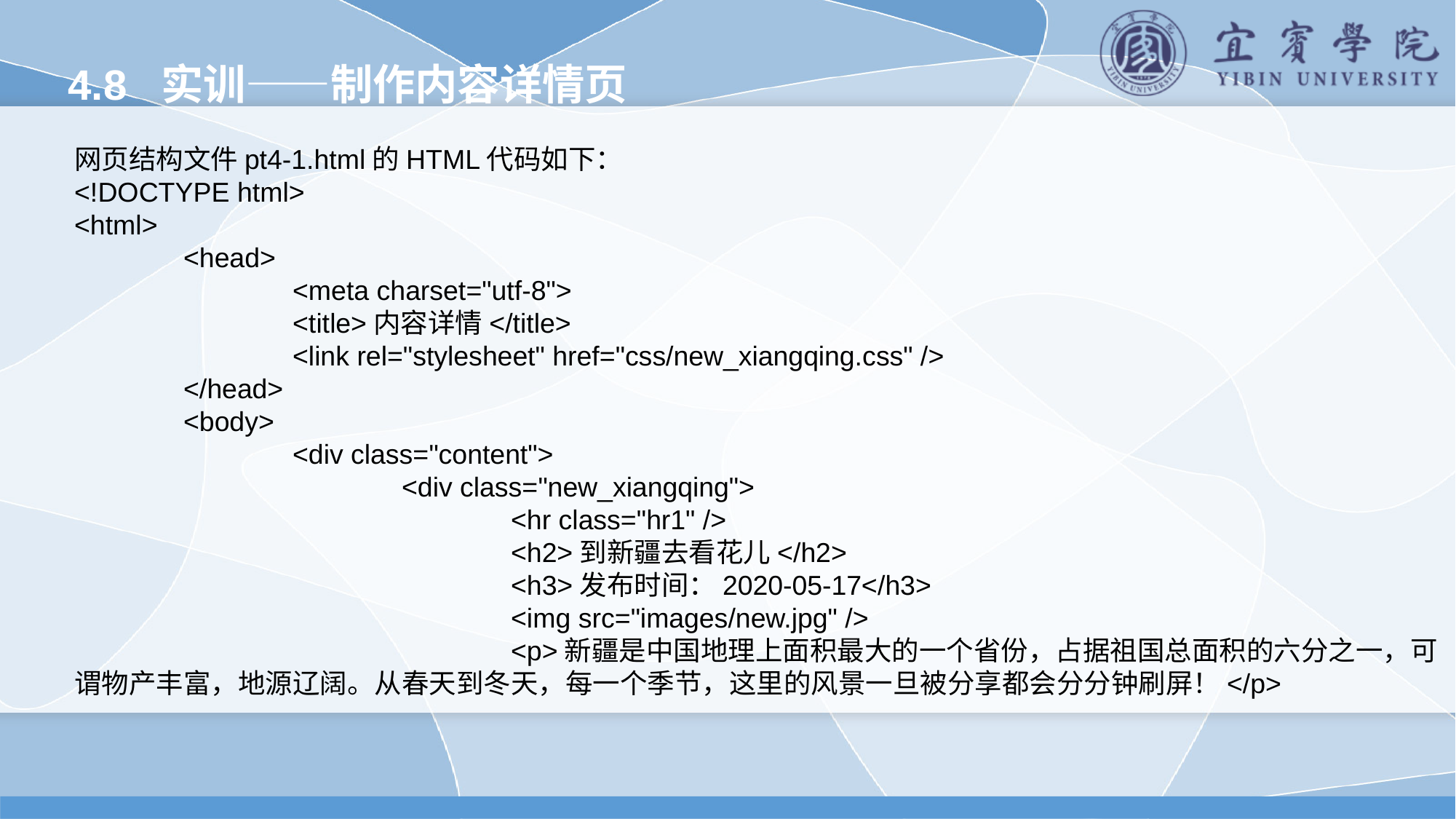

4.8  实训——制作内容详情页
网页结构文件pt4-1.html的HTML代码如下：
<!DOCTYPE html>
<html>
	<head>
		<meta charset="utf-8">
		<title>内容详情</title>
		<link rel="stylesheet" href="css/new_xiangqing.css" />
	</head>
	<body>
		<div class="content">
			<div class="new_xiangqing">
				<hr class="hr1" />
				<h2>到新疆去看花儿</h2>
				<h3>发布时间：2020-05-17</h3>
				<img src="images/new.jpg" />
				<p>新疆是中国地理上面积最大的一个省份，占据祖国总面积的六分之一，可谓物产丰富，地源辽阔。从春天到冬天，每一个季节，这里的风景一旦被分享都会分分钟刷屏！</p>